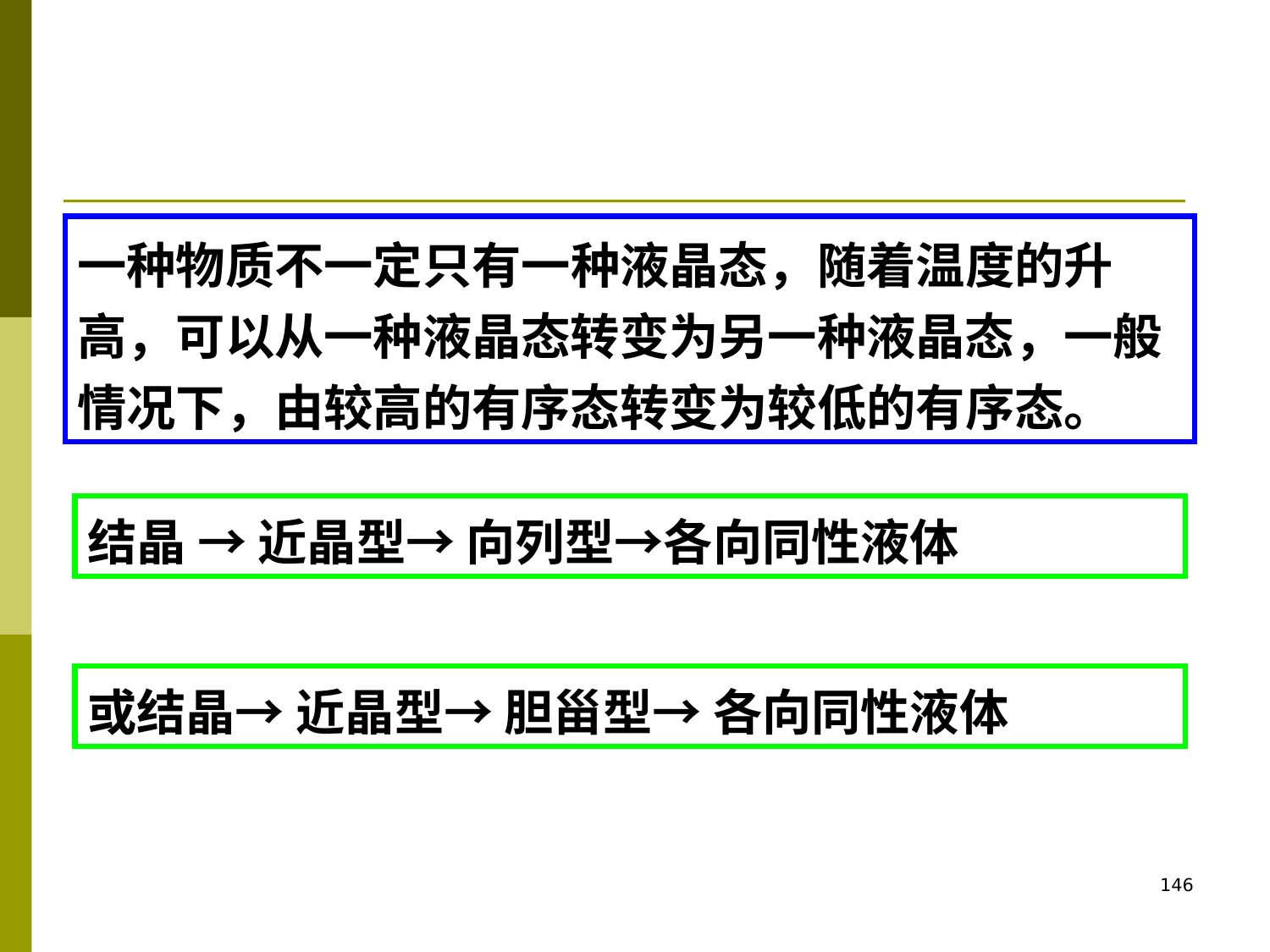

一种物质不一定只有一种液晶态，随着温度的升高，可以从一种液晶态转变为另一种液晶态，一般情况下，由较高的有序态转变为较低的有序态。
结晶 → 近晶型→ 向列型→各向同性液体
或结晶→ 近晶型→ 胆甾型→ 各向同性液体
146